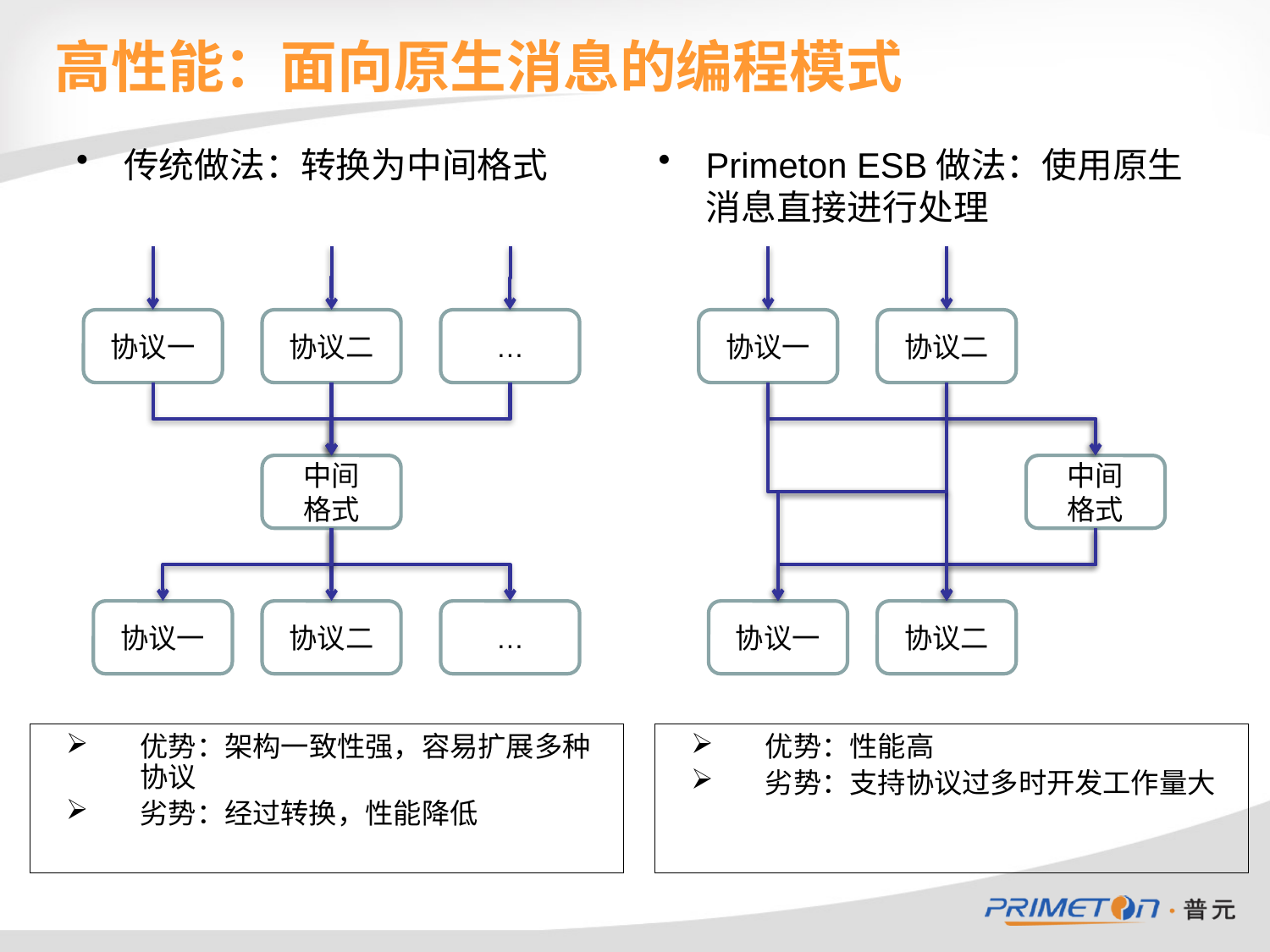

# 高性能：面向原生消息的编程模式
传统做法：转换为中间格式
Primeton ESB做法：使用原生消息直接进行处理
协议一
协议二
…
中间
格式
协议一
协议二
…
协议一
协议二
中间
格式
协议一
协议二

优势：架构一致性强，容易扩展多种协议
劣势：经过转换，性能降低
优势：性能高
劣势：支持协议过多时开发工作量大